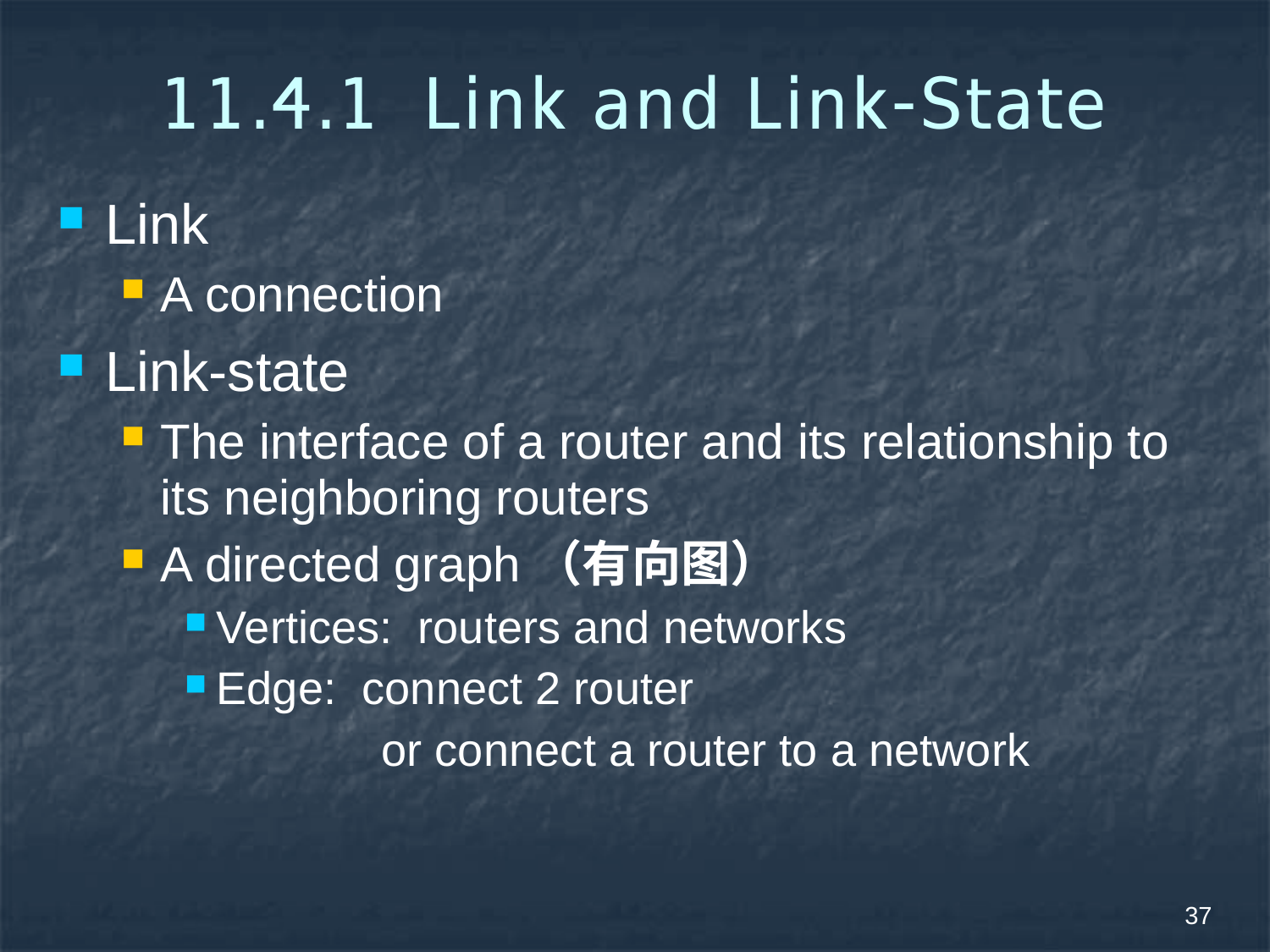

# 11.4.1  Link and Link-State
Link
A connection
Link-state
The interface of a router and its relationship to its neighboring routers
A directed graph（有向图）
Vertices:  routers and networks
Edge:  connect 2 router
		   or connect a router to a network
37